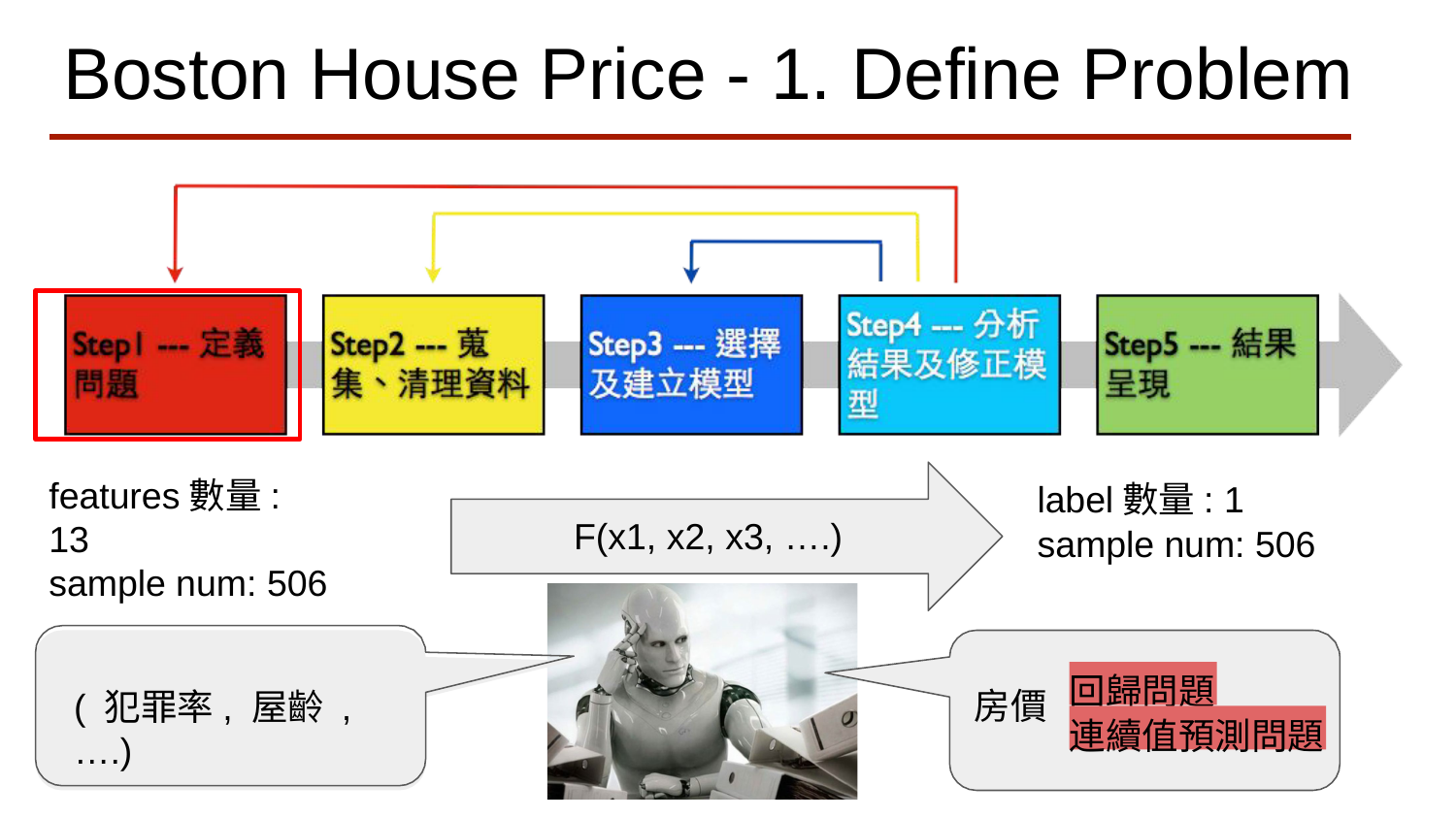

# Boston House Price - 1. Define Problem

features數量: 13
sample num: 506
label數量: 1
sample num: 506
F(x1, x2, x3, ….)

回歸問題
房價
( 犯罪率, 屋齡 , ….)
連續值預測問題